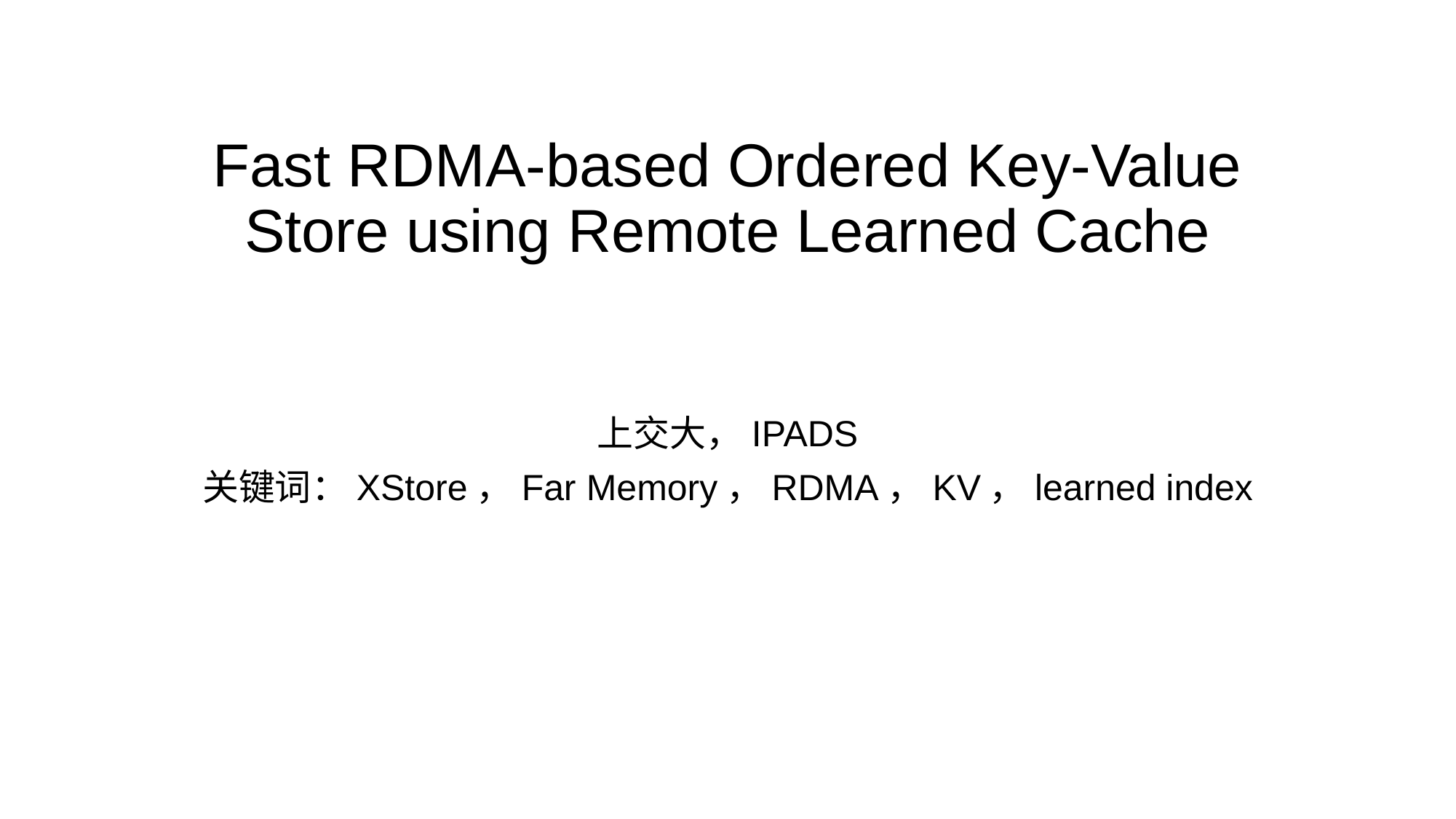

# Fast RDMA-based Ordered Key-Value Store using Remote Learned Cache
上交大，IPADS
关键词：XStore，Far Memory，RDMA，KV，learned index